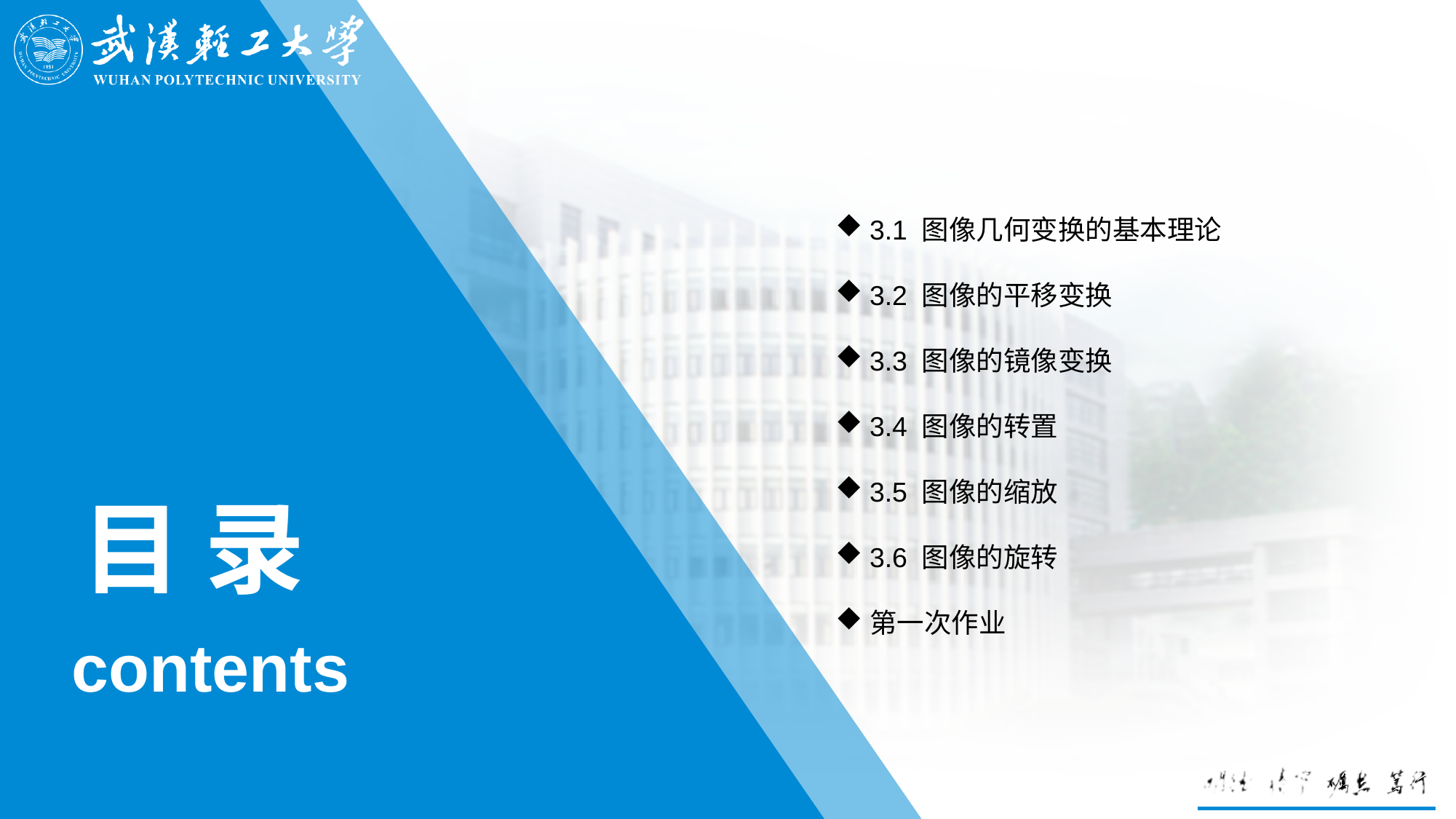

3.1 图像几何变换的基本理论

3.2 图像的平移变换

3.3 图像的镜像变换

3.4 图像的转置

3.5 图像的缩放

3.6 图像的旋转

第一次作业